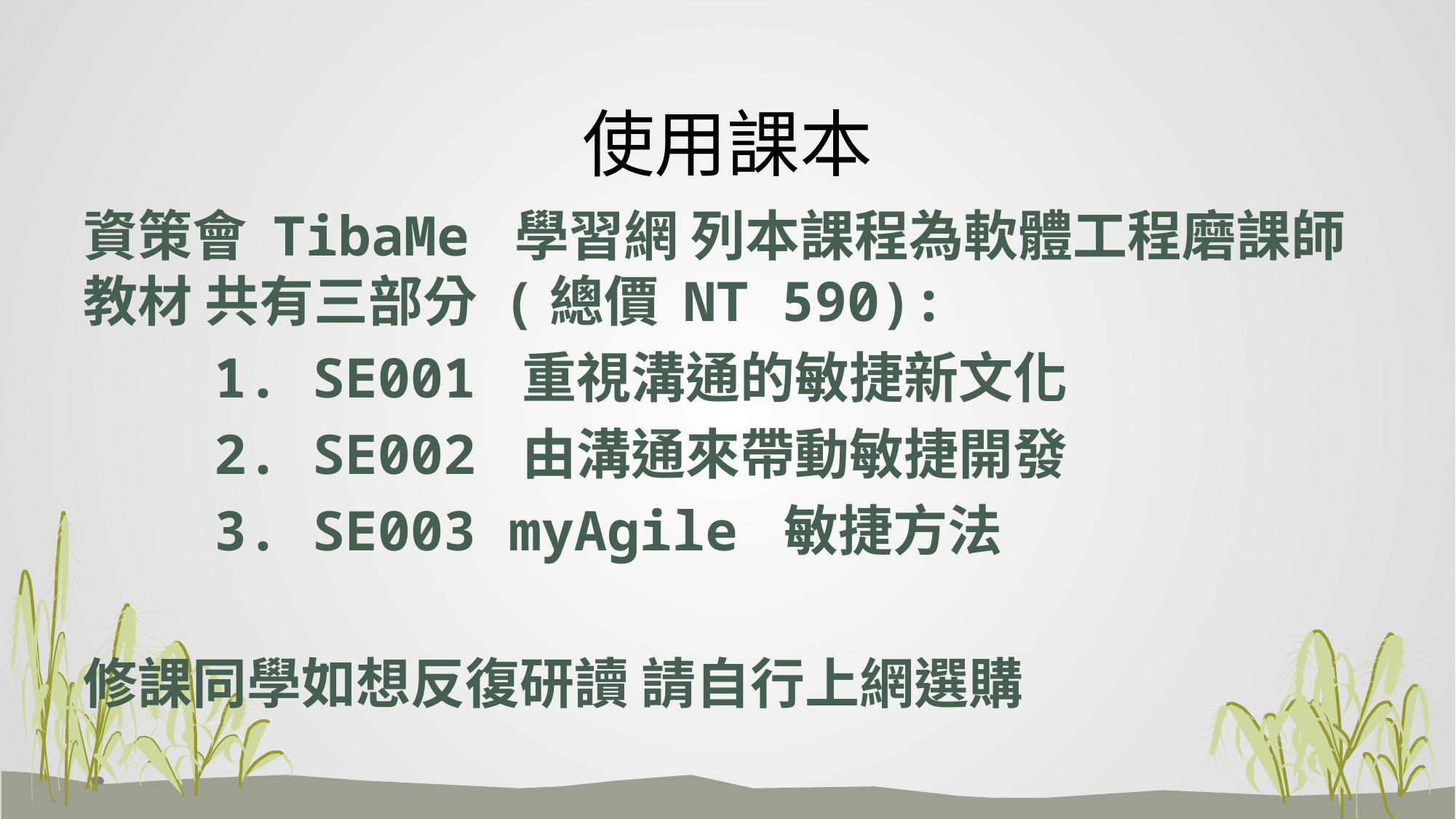

# 使用課本
資策會 TibaMe 學習網 列本課程為軟體工程磨課師教材 共有三部分 (總價 NT 590):
    1. SE001 重視溝通的敏捷新文化
    2. SE002 由溝通來帶動敏捷開發
    3. SE003 myAgile 敏捷方法

修課同學如想反復研讀 請自行上網選購